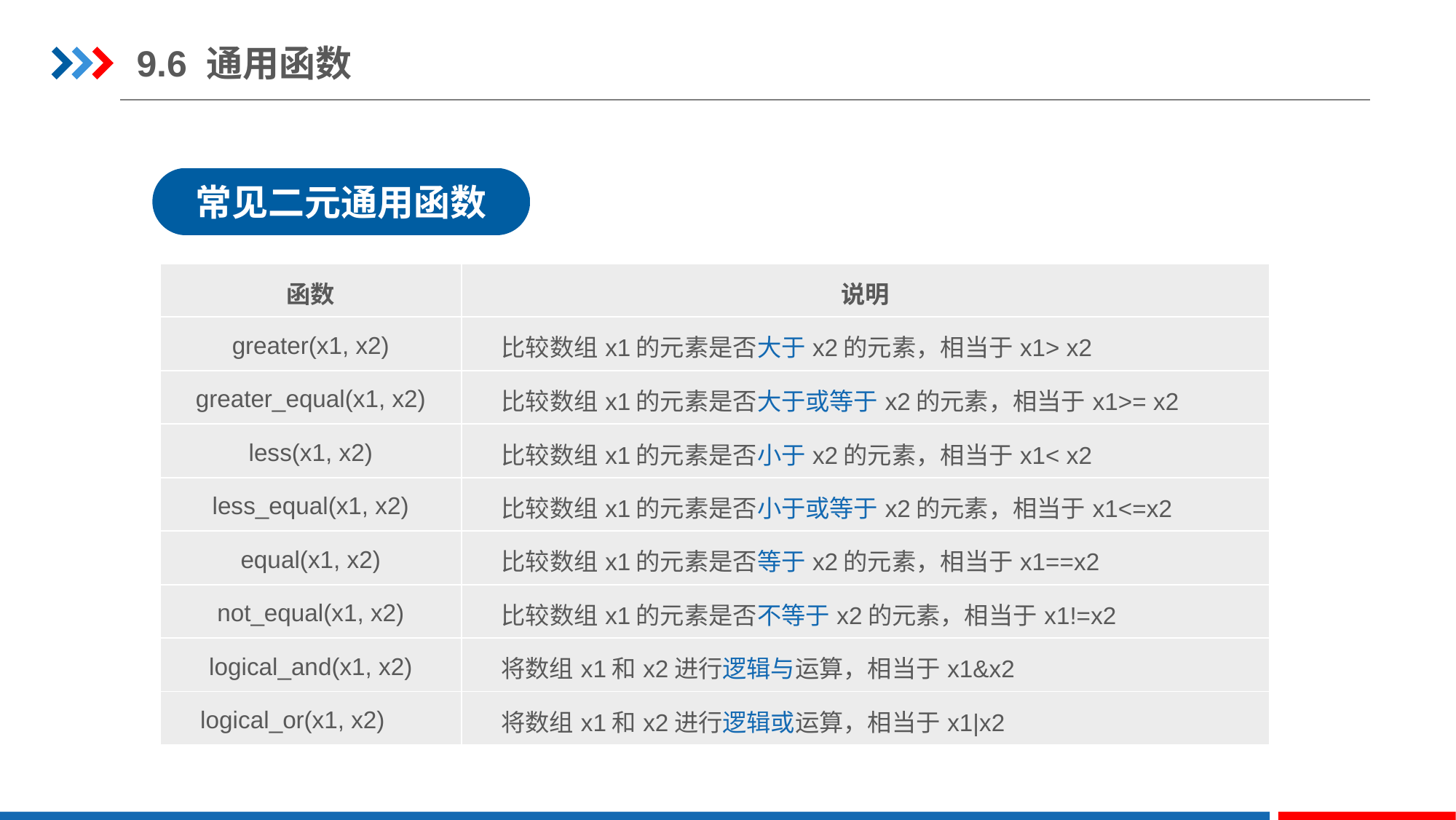

9.6 通用函数
常见二元通用函数
| 函数 | 说明 |
| --- | --- |
| greater(x1, x2) | 比较数组x1的元素是否大于x2的元素，相当于x1> x2 |
| greater\_equal(x1, x2) | 比较数组x1的元素是否大于或等于x2的元素，相当于x1>= x2 |
| less(x1, x2) | 比较数组x1的元素是否小于x2的元素，相当于x1< x2 |
| less\_equal(x1, x2) | 比较数组x1的元素是否小于或等于x2的元素，相当于x1<=x2 |
| equal(x1, x2) | 比较数组x1的元素是否等于x2的元素，相当于x1==x2 |
| not\_equal(x1, x2) | 比较数组x1的元素是否不等于x2的元素，相当于x1!=x2 |
| logical\_and(x1, x2) | 将数组x1和x2进行逻辑与运算，相当于x1&x2 |
| logical\_or(x1, x2) | 将数组x1和x2进行逻辑或运算，相当于x1|x2 |